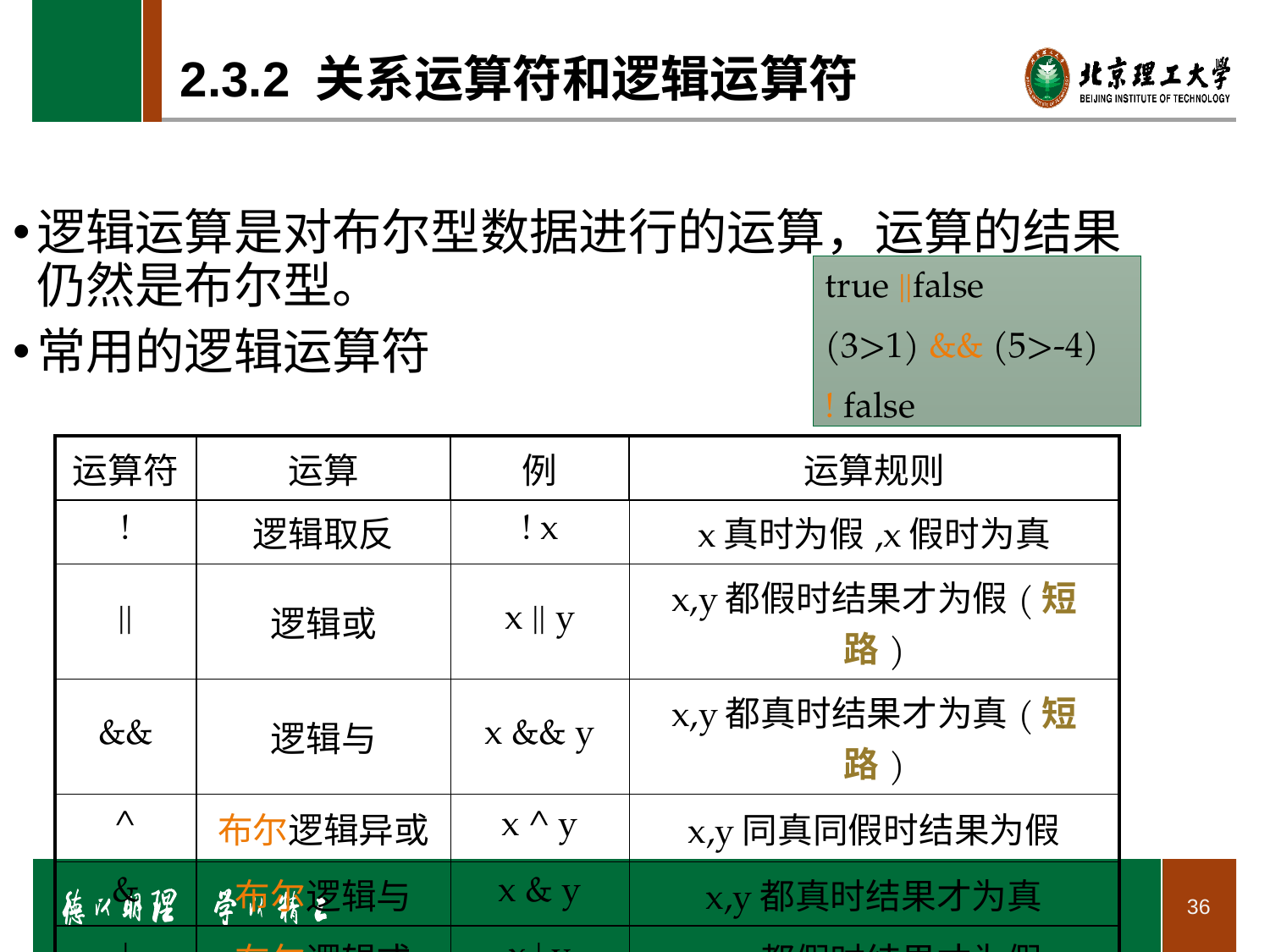

# 2.3.2 关系运算符和逻辑运算符
逻辑运算是对布尔型数据进行的运算，运算的结果仍然是布尔型。
常用的逻辑运算符
true ||false
(3>1) && (5>-4)
! false
| 运算符 | 运算 | 例 | 运算规则 |
| --- | --- | --- | --- |
| ! | 逻辑取反 | ! x | x真时为假,x假时为真 |
| || | 逻辑或 | x || y | x,y都假时结果才为假(短路) |
| && | 逻辑与 | x && y | x,y都真时结果才为真(短路) |
| ^ | 布尔逻辑异或 | x ^ y | x,y同真同假时结果为假 |
| & | 布尔逻辑与 | x & y | x,y都真时结果才为真 |
| | | 布尔逻辑或 | x | y | x,y都假时结果才为假 |